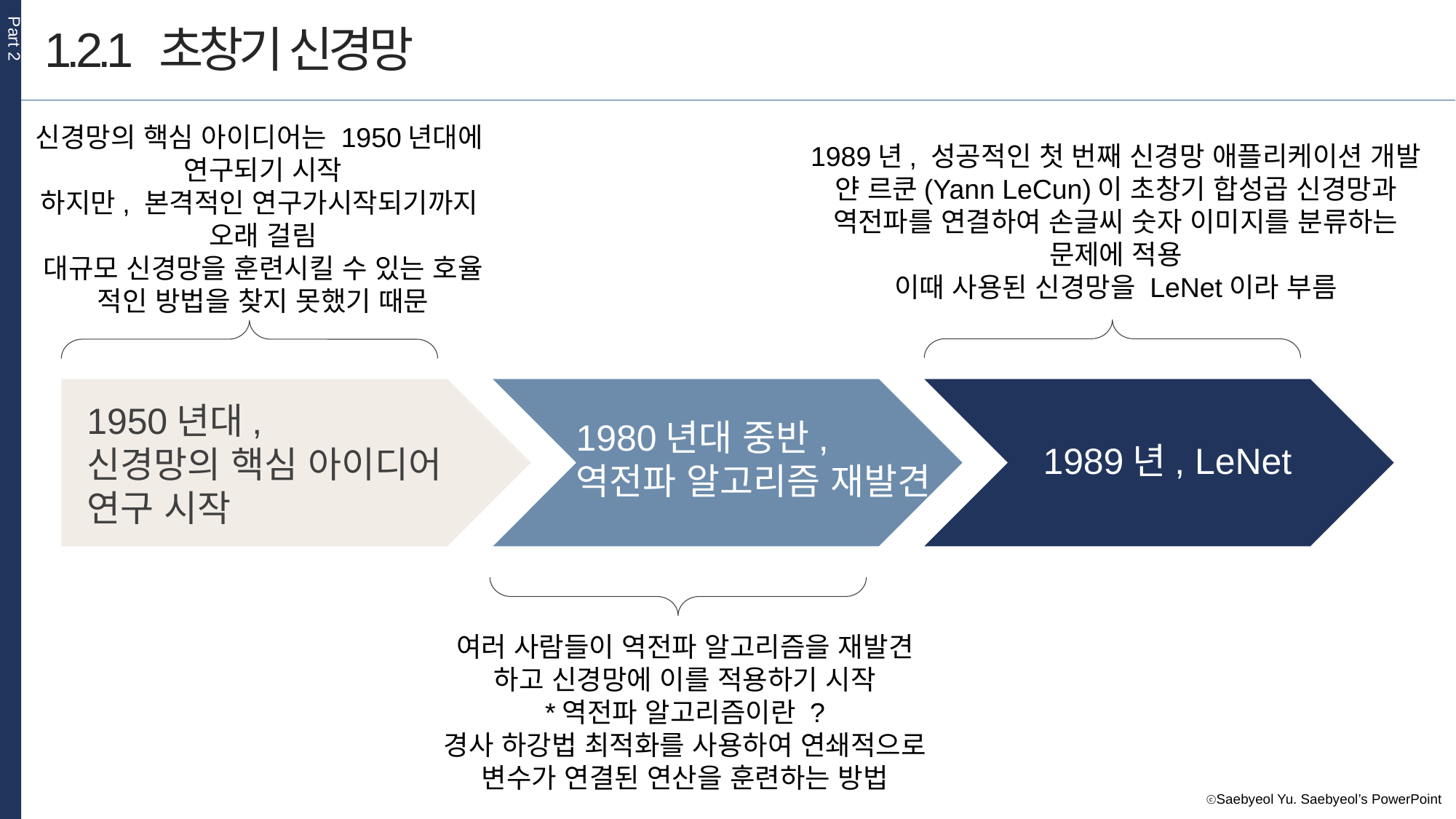

Part 2
1.2.1 초창기 신경망
신경망의 핵심 아이디어는 1950년대에
연구되기 시작
하지만, 본격적인 연구가시작되기까지
오래 걸림
대규모 신경망을 훈련시킬 수 있는 호율
적인 방법을 찾지 못했기 때문
1989년, 성공적인 첫 번째 신경망 애플리케이션 개발
얀 르쿤(Yann LeCun)이 초창기 합성곱 신경망과
역전파를 연결하여 손글씨 숫자 이미지를 분류하는
문제에 적용
이때 사용된 신경망을 LeNet이라 부름

1950년대,
신경망의 핵심 아이디어
연구 시작

1980년대 중반,
역전파 알고리즘 재발견
1989년, LeNet
내용을 입력하세요
여러 사람들이 역전파 알고리즘을 재발견
하고 신경망에 이를 적용하기 시작
*역전파 알고리즘이란 ?
경사 하강법 최적화를 사용하여 연쇄적으로
변수가 연결된 연산을 훈련하는 방법